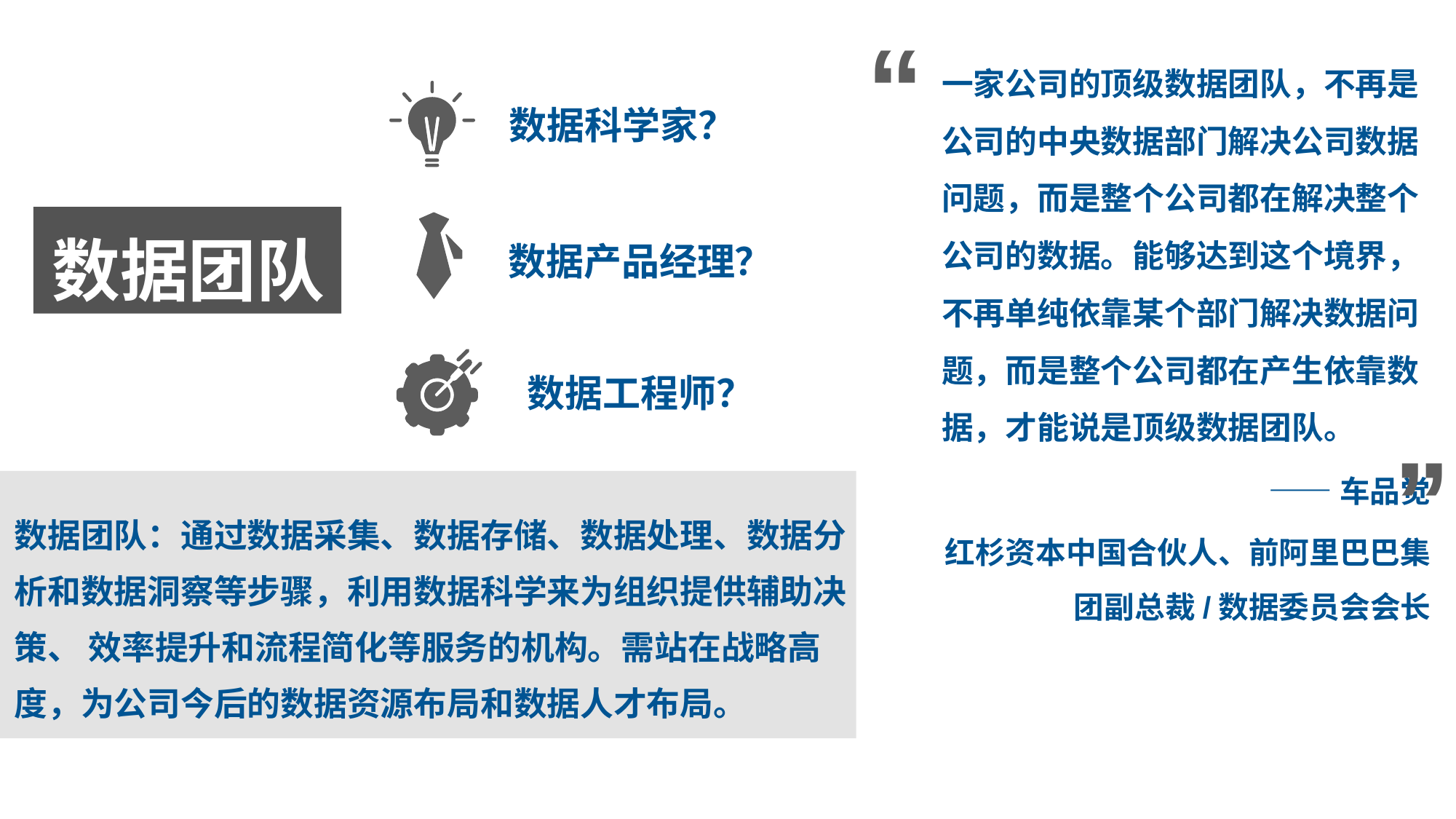

一家公司的顶级数据团队，不再是公司的中央数据部门解决公司数据问题，而是整个公司都在解决整个公司的数据。能够达到这个境界，不再单纯依靠某个部门解决数据问题，而是整个公司都在产生依靠数据，才能说是顶级数据团队。
——车品觉
红杉资本中国合伙人、前阿里巴巴集团副总裁/数据委员会会长
“

数据科学家？

数据团队
数据产品经理？

数据工程师？
”

数据团队：通过数据采集、数据存储、数据处理、数据分析和数据洞察等步骤，利用数据科学来为组织提供辅助决策、 效率提升和流程简化等服务的机构。需站在战略高度，为公司今后的数据资源布局和数据人才布局。